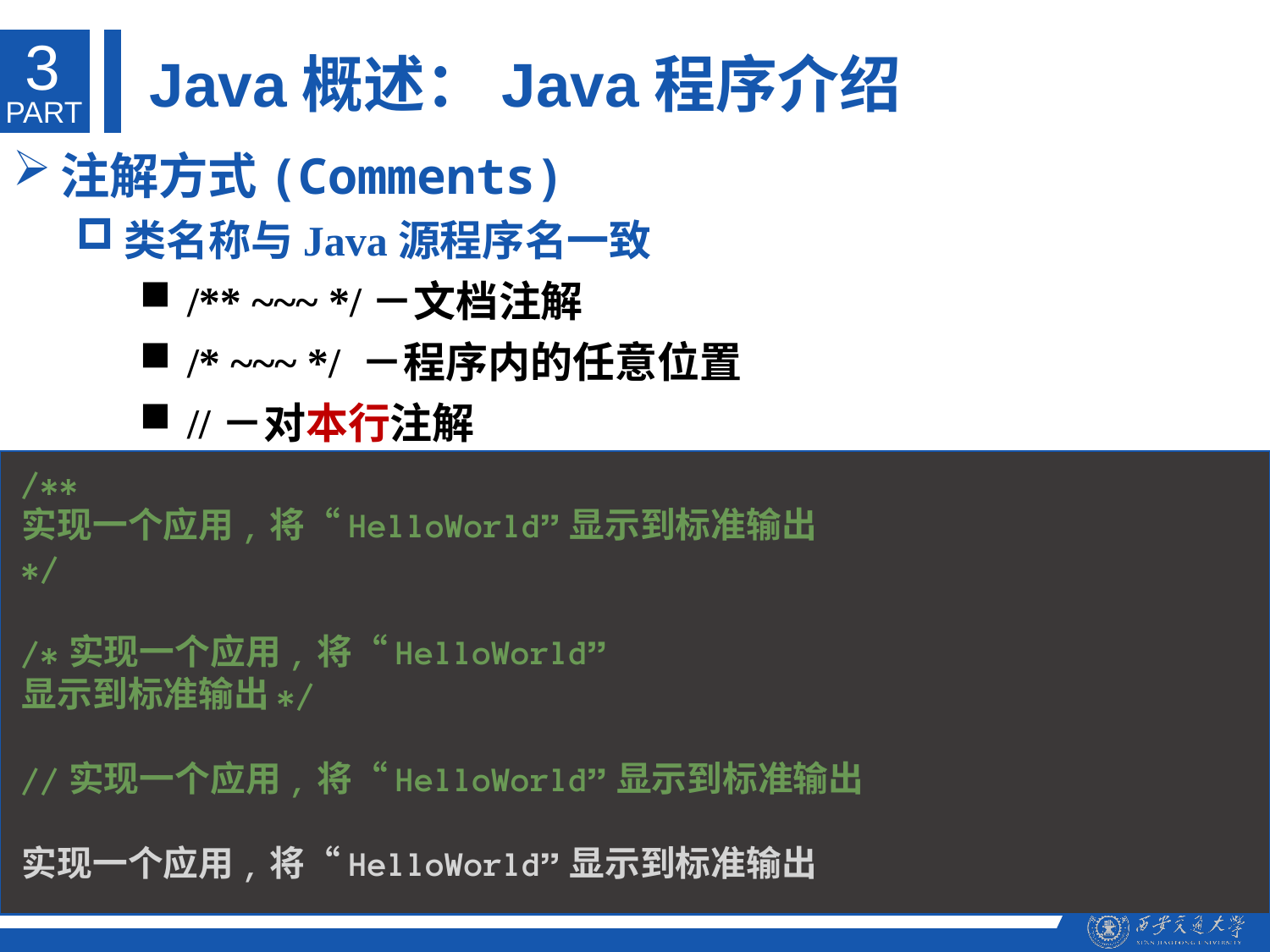

3
Java概述：Java程序介绍

PART
注解方式(Comments)
类名称与Java源程序名一致
/** ~~~ */－文档注解
/* ~~~ */ －程序内的任意位置
//－对本行注解

/**
实现一个应用,将“HelloWorld”显示到标准输出
*/

/*实现一个应用,将“HelloWorld”
显示到标准输出*/

//实现一个应用,将“HelloWorld”显示到标准输出

实现一个应用,将“HelloWorld”显示到标准输出